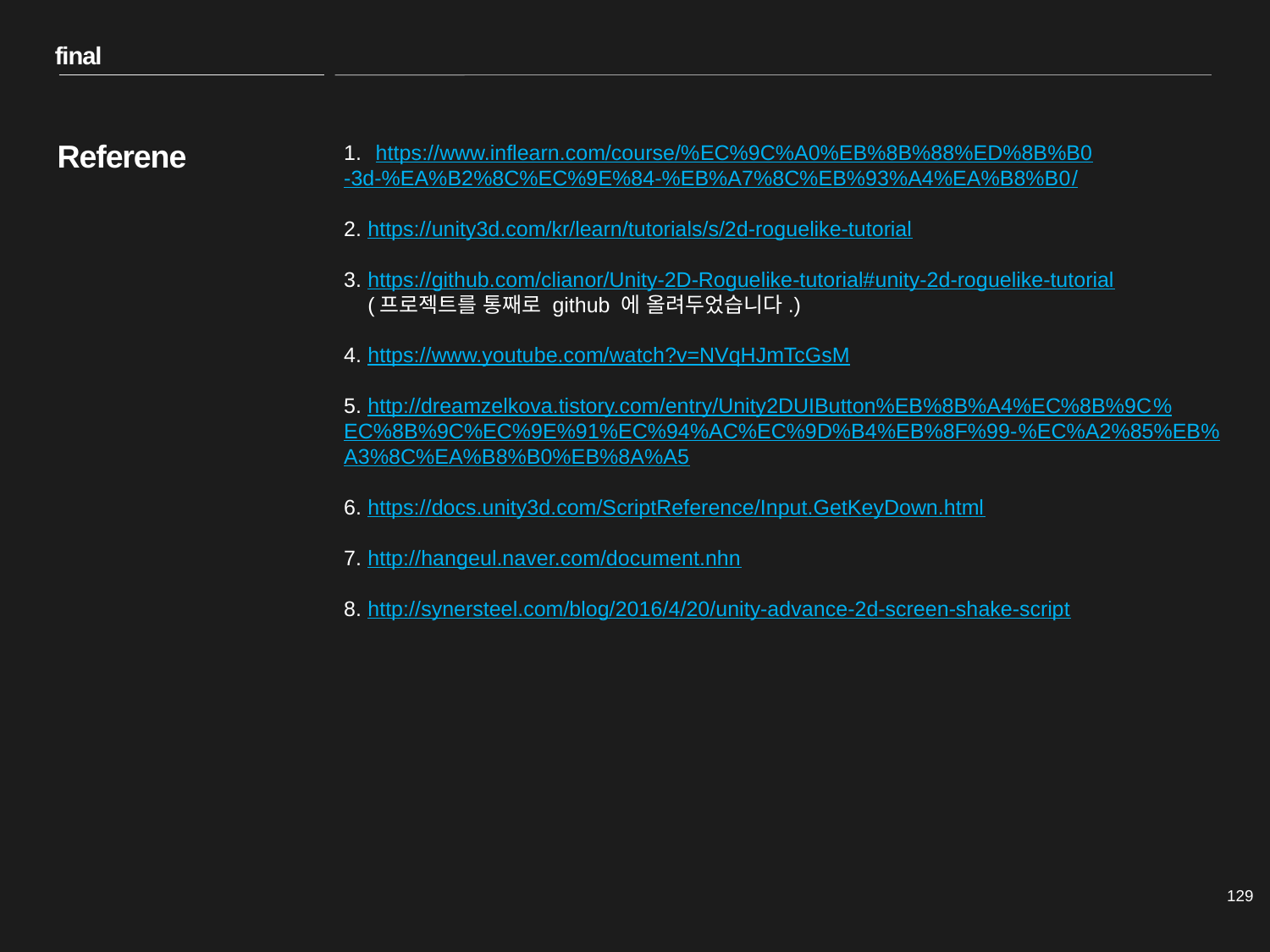

final
# Referene
https://www.inflearn.com/course/%EC%9C%A0%EB%8B%88%ED%8B%B0
-3d-%EA%B2%8C%EC%9E%84-%EB%A7%8C%EB%93%A4%EA%B8%B0/

2. https://unity3d.com/kr/learn/tutorials/s/2d-roguelike-tutorial

3. https://github.com/clianor/Unity-2D-Roguelike-tutorial#unity-2d-roguelike-tutorial
    (프로젝트를 통째로 github 에 올려두었습니다.)

4. https://www.youtube.com/watch?v=NVqHJmTcGsM

5. http://dreamzelkova.tistory.com/entry/Unity2DUIButton%EB%8B%A4%EC%8B%9C%
EC%8B%9C%EC%9E%91%EC%94%AC%EC%9D%B4%EB%8F%99-%EC%A2%85%EB%
A3%8C%EA%B8%B0%EB%8A%A5

6. https://docs.unity3d.com/ScriptReference/Input.GetKeyDown.html

7. http://hangeul.naver.com/document.nhn

8. http://synersteel.com/blog/2016/4/20/unity-advance-2d-screen-shake-script

129